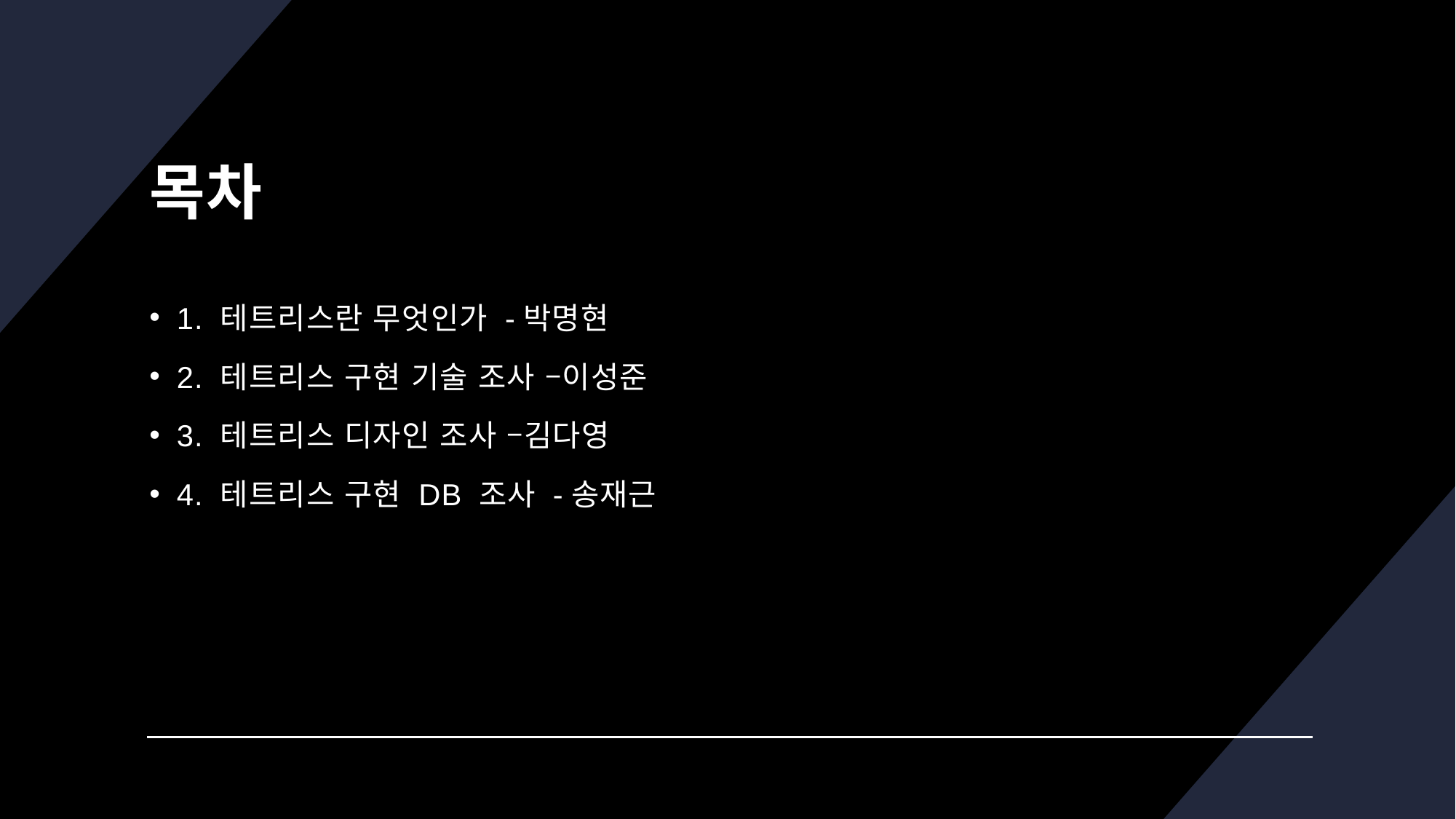

# 목차
1. 테트리스란 무엇인가 -박명현
2. 테트리스 구현 기술 조사 –이성준
3. 테트리스 디자인 조사 –김다영
4. 테트리스 구현 DB 조사 -송재근